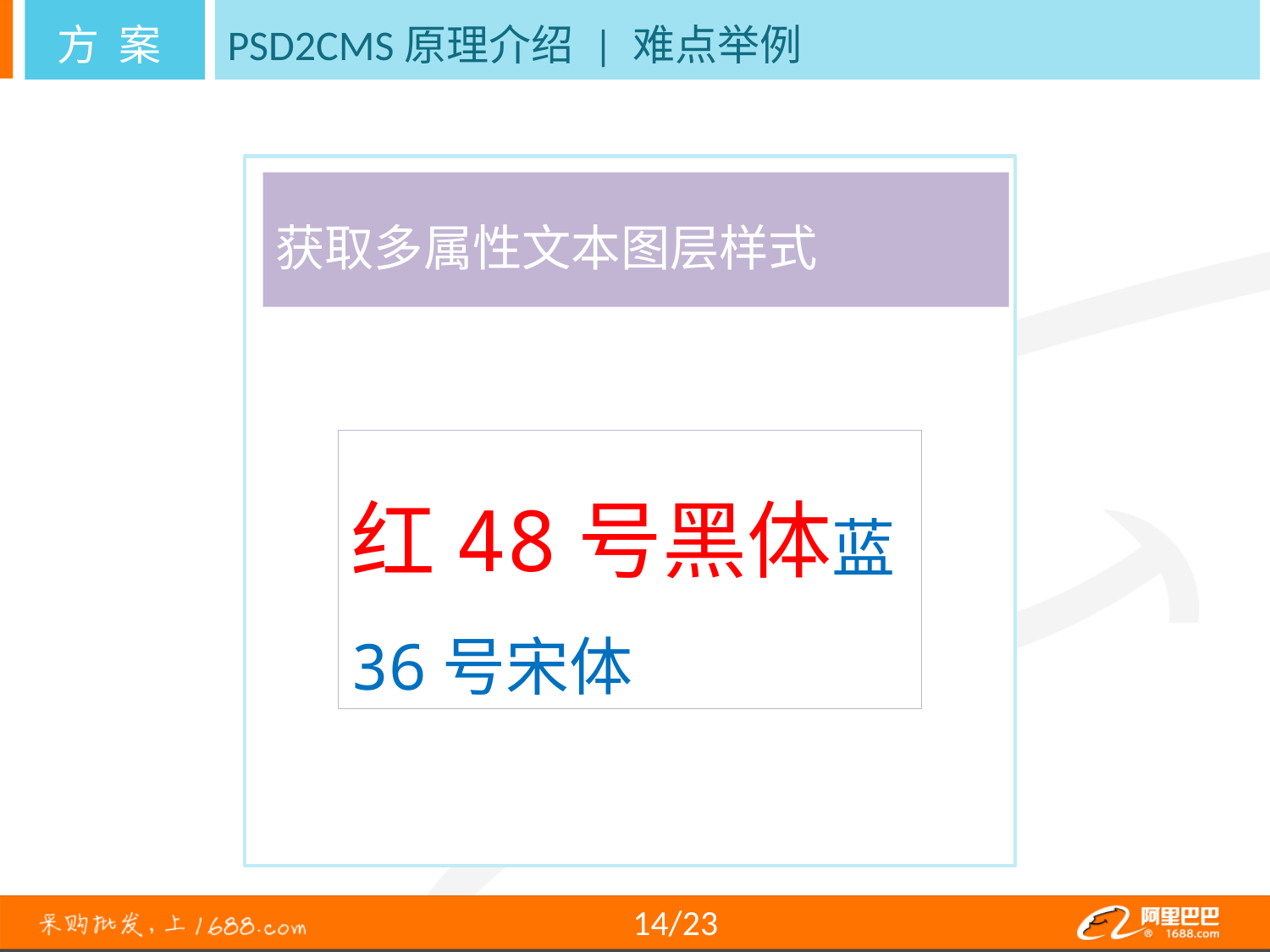

方  案
PSD2CMS原理介绍 | 难点举例

红48号黑体蓝36号宋体

获取多属性文本图层样式
14/23